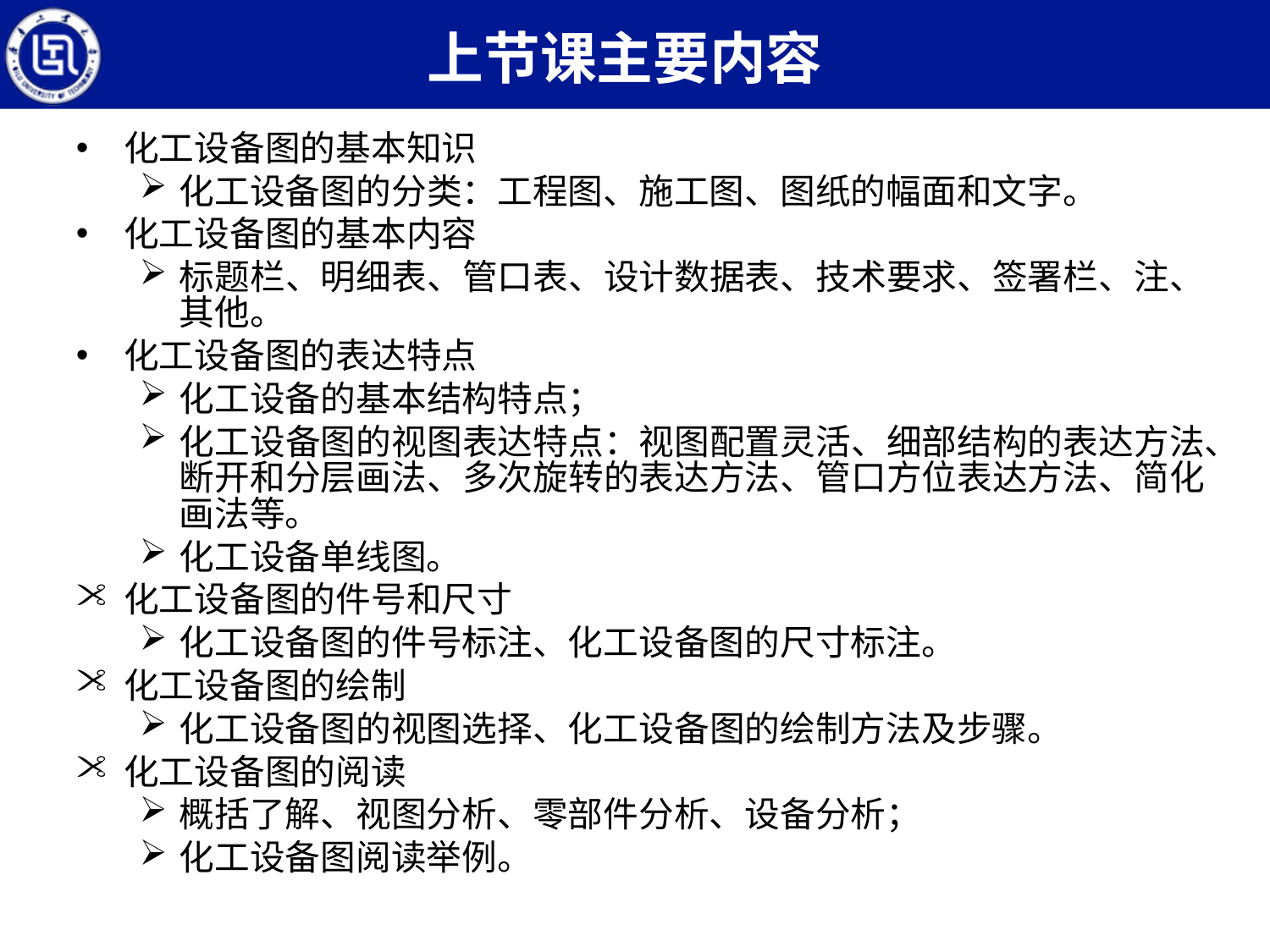

上节课主要内容
化工设备图的基本知识
化工设备图的分类：工程图、施工图、图纸的幅面和文字。
化工设备图的基本内容
标题栏、明细表、管口表、设计数据表、技术要求、签署栏、注、其他。
化工设备图的表达特点
化工设备的基本结构特点；
化工设备图的视图表达特点：视图配置灵活、细部结构的表达方法、断开和分层画法、多次旋转的表达方法、管口方位表达方法、简化画法等。
化工设备单线图。
化工设备图的件号和尺寸
化工设备图的件号标注、化工设备图的尺寸标注。
化工设备图的绘制
化工设备图的视图选择、化工设备图的绘制方法及步骤。
化工设备图的阅读
概括了解、视图分析、零部件分析、设备分析；
化工设备图阅读举例。